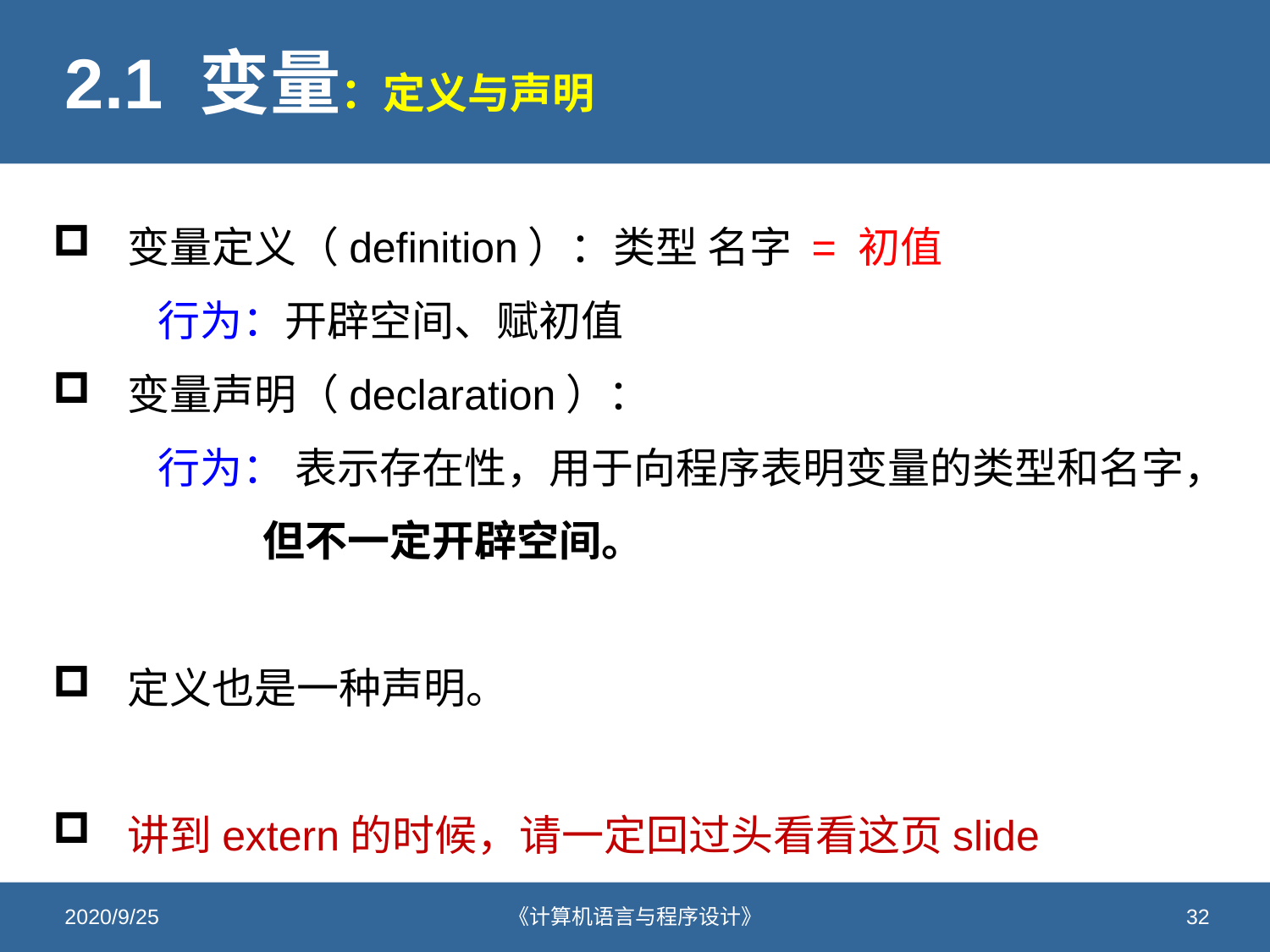

# 2.1 变量：定义与声明
变量定义（definition）：类型 名字 = 初值
          行为：开辟空间、赋初值
变量声明（declaration）：
          行为： 表示存在性，用于向程序表明变量的类型和名字，
                     但不一定开辟空间。

定义也是一种声明。

讲到extern的时候，请一定回过头看看这页slide
2020/9/25
《计算机语言与程序设计》
32